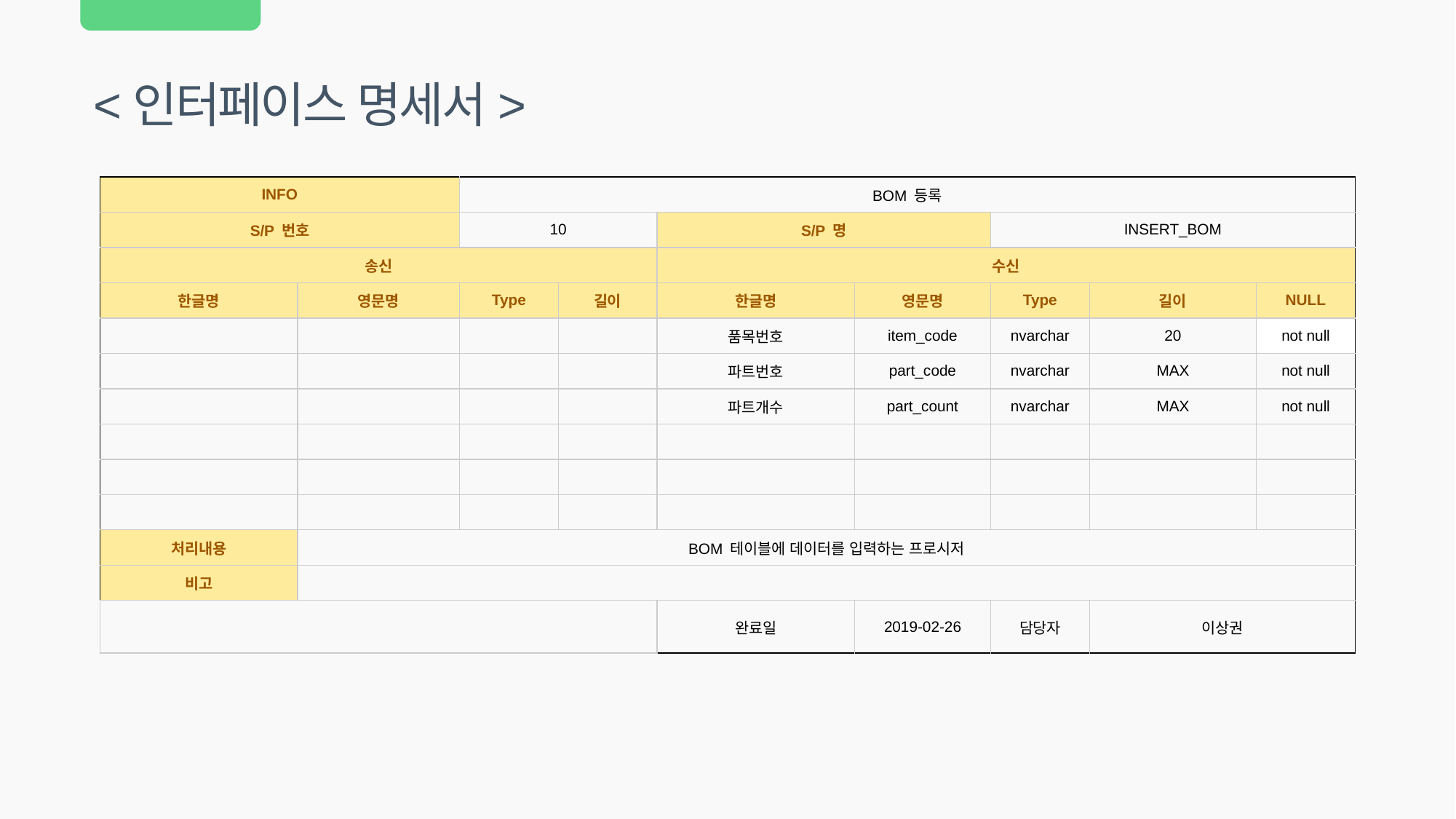

<인터페이스 명세서>
| INFO |  | BOM 등록 |  |  |  |  |  |  |
| --- | --- | --- | --- | --- | --- | --- | --- | --- |
| S/P 번호 |  | 10 |  | S/P 명 |  | INSERT\_BOM |  |  |
| 송신 |  |  |  | 수신 |  |  |  |  |
| 한글명 | 영문명 | Type | 길이 | 한글명 | 영문명 | Type | 길이 | NULL |
|  |  |  |  | 품목번호 | item\_code | nvarchar | 20 | not null |
|  |  |  |  | 파트번호 | part\_code | nvarchar | MAX | not null |
|  |  |  |  | 파트개수 | part\_count | nvarchar | MAX | not null |
|  |  |  |  |  |  |  |  |  |
|  |  |  |  |  |  |  |  |  |
|  |  |  |  |  |  |  |  |  |
| 처리내용 | BOM 테이블에 데이터를 입력하는 프로시저 |  |  |  |  |  |  |  |
| 비고 |  |  |  |  |  |  |  |  |
|  |  |  |  | 완료일 | 2019-02-26 | 담당자 | 이상권 |  |